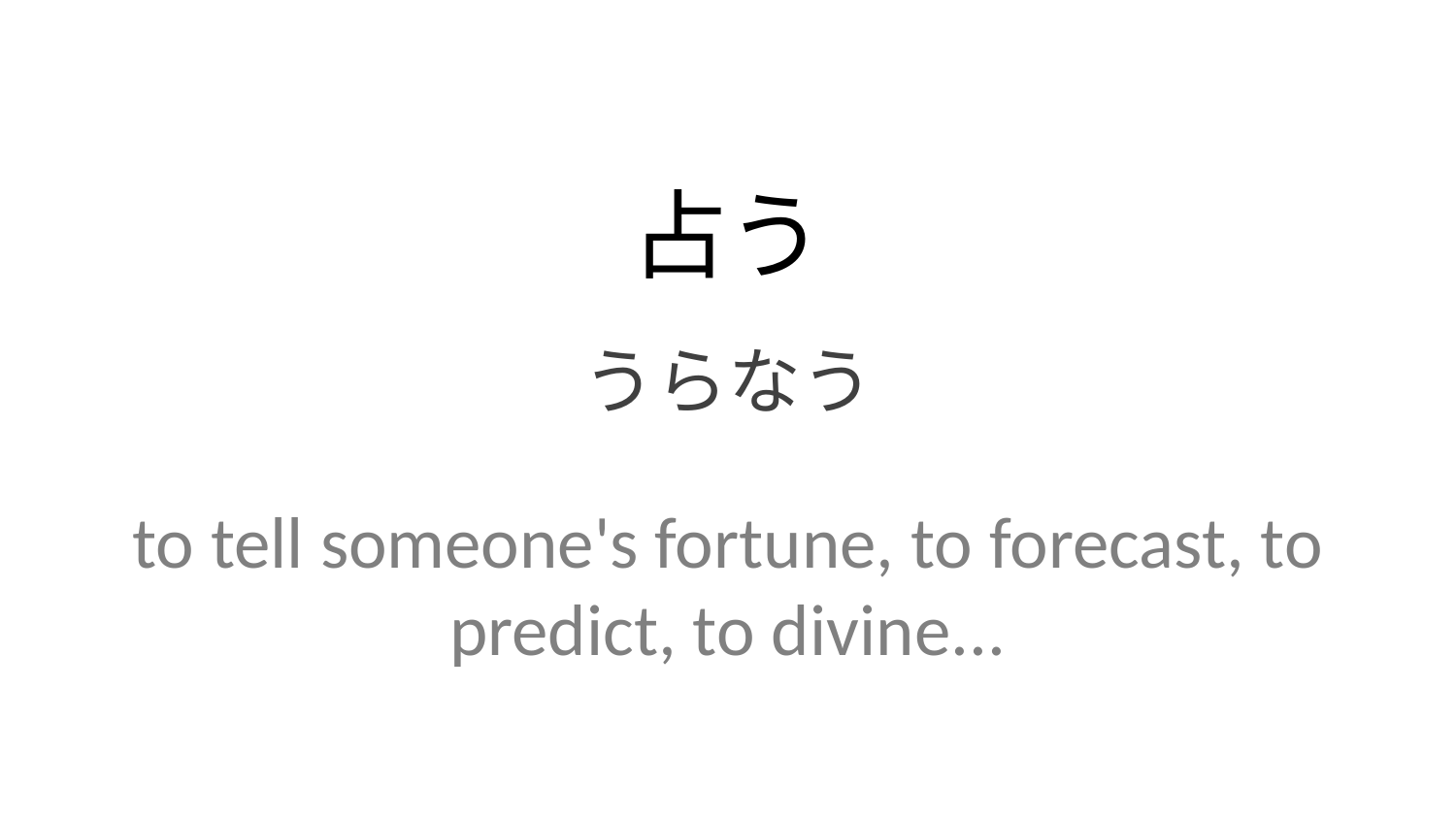

占う

うらなう
to tell someone's fortune, to forecast, to predict, to divine...